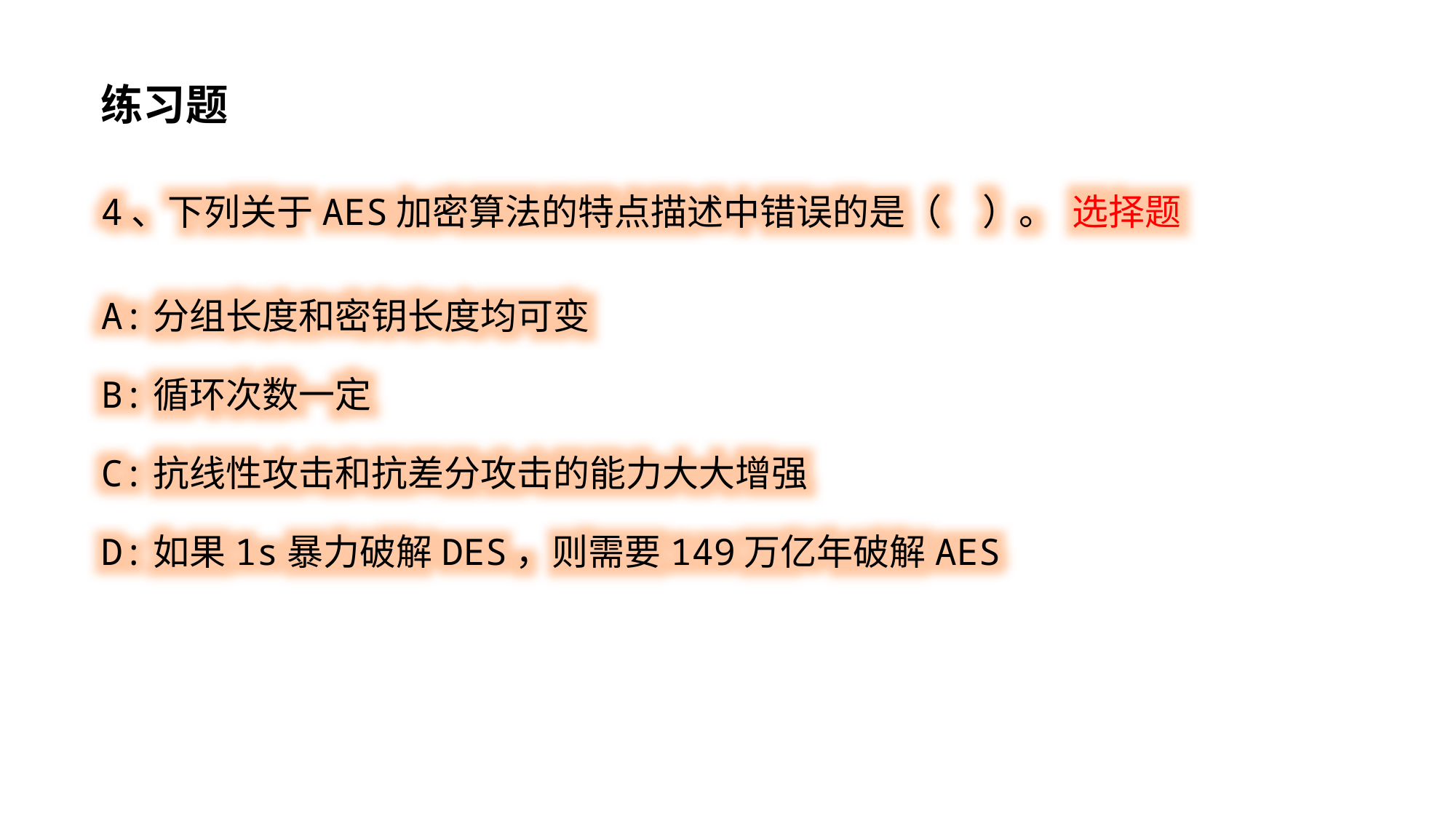

练习题
4、下列关于AES加密算法的特点描述中错误的是（     ）。  选择题

A:分组长度和密钥长度均可变

B:循环次数一定

C:抗线性攻击和抗差分攻击的能力大大增强

D:如果1s暴力破解DES，则需要149万亿年破解AES